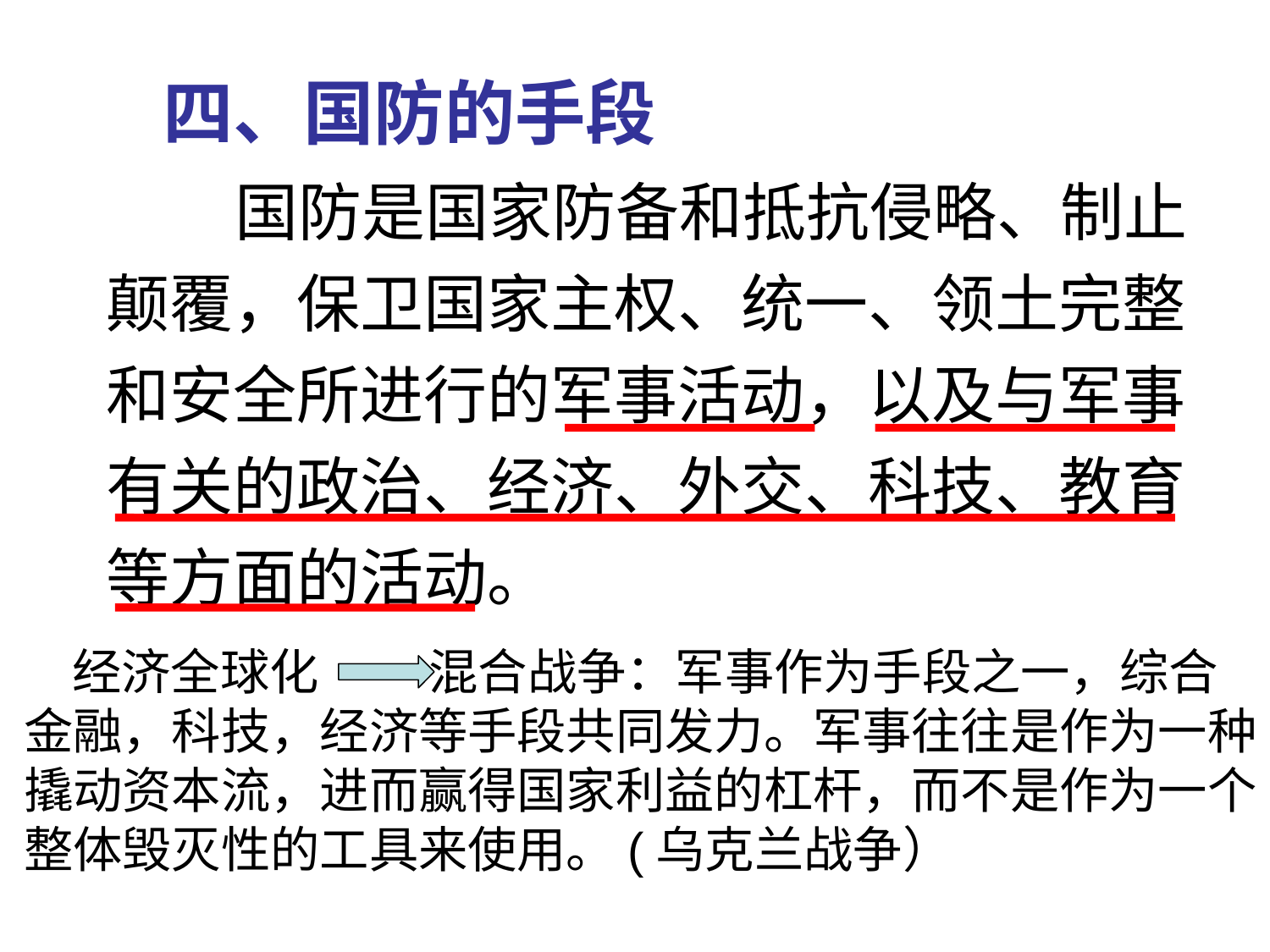

四、国防的手段
        国防是国家防备和抵抗侵略、制止颠覆，保卫国家主权、统一、领土完整和安全所进行的军事活动，以及与军事有关的政治、经济、外交、科技、教育等方面的活动。

    经济全球化          混合战争：军事作为手段之一，综合
金融，科技，经济等手段共同发力。军事往往是作为一种
撬动资本流，进而赢得国家利益的杠杆，而不是作为一个
整体毁灭性的工具来使用。(乌克兰战争）